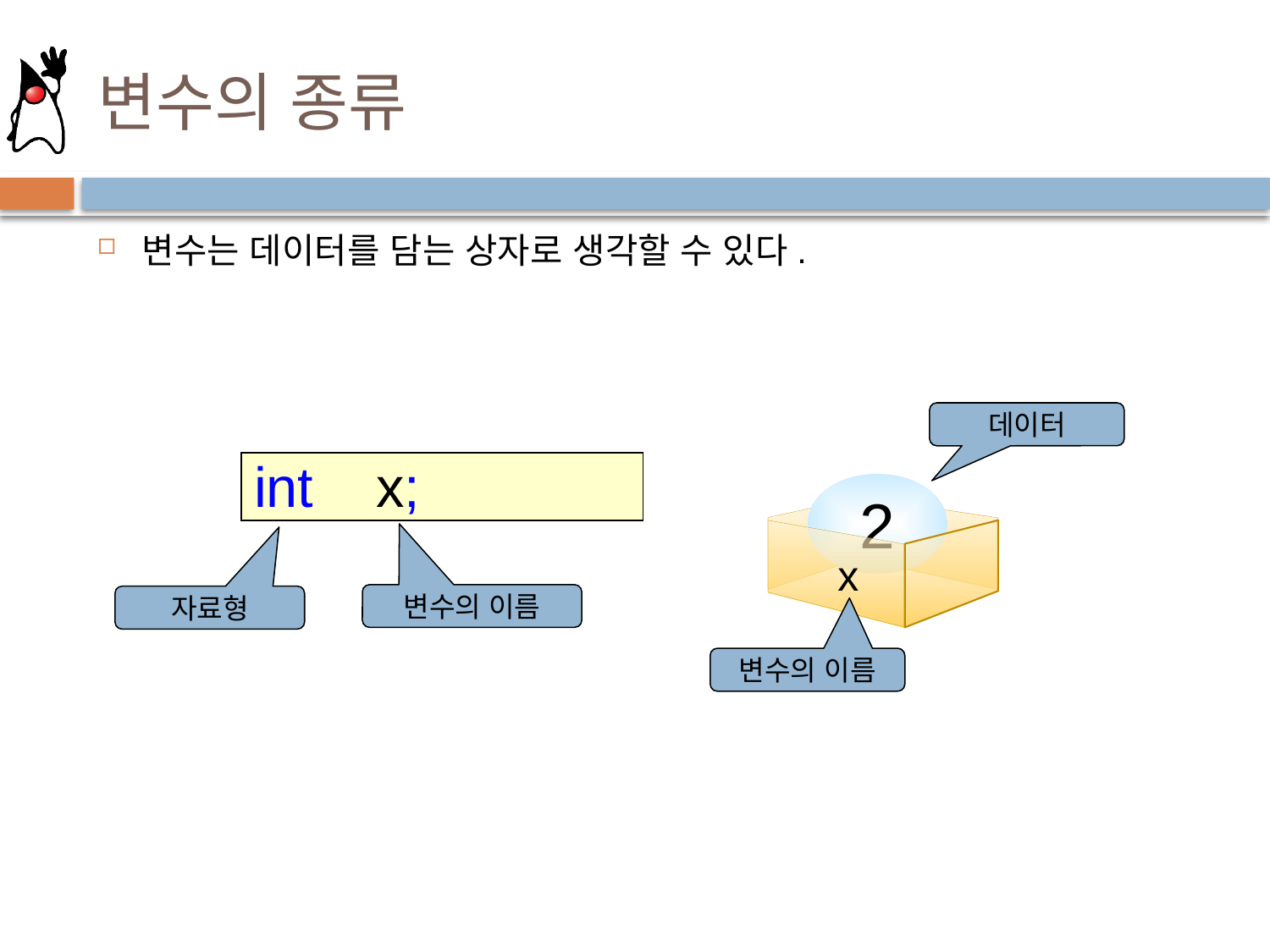

# 변수의 종류
변수는 데이터를 담는 상자로 생각할 수 있다.
데이터
int    x;
2

  x

변수의 이름
자료형
변수의 이름